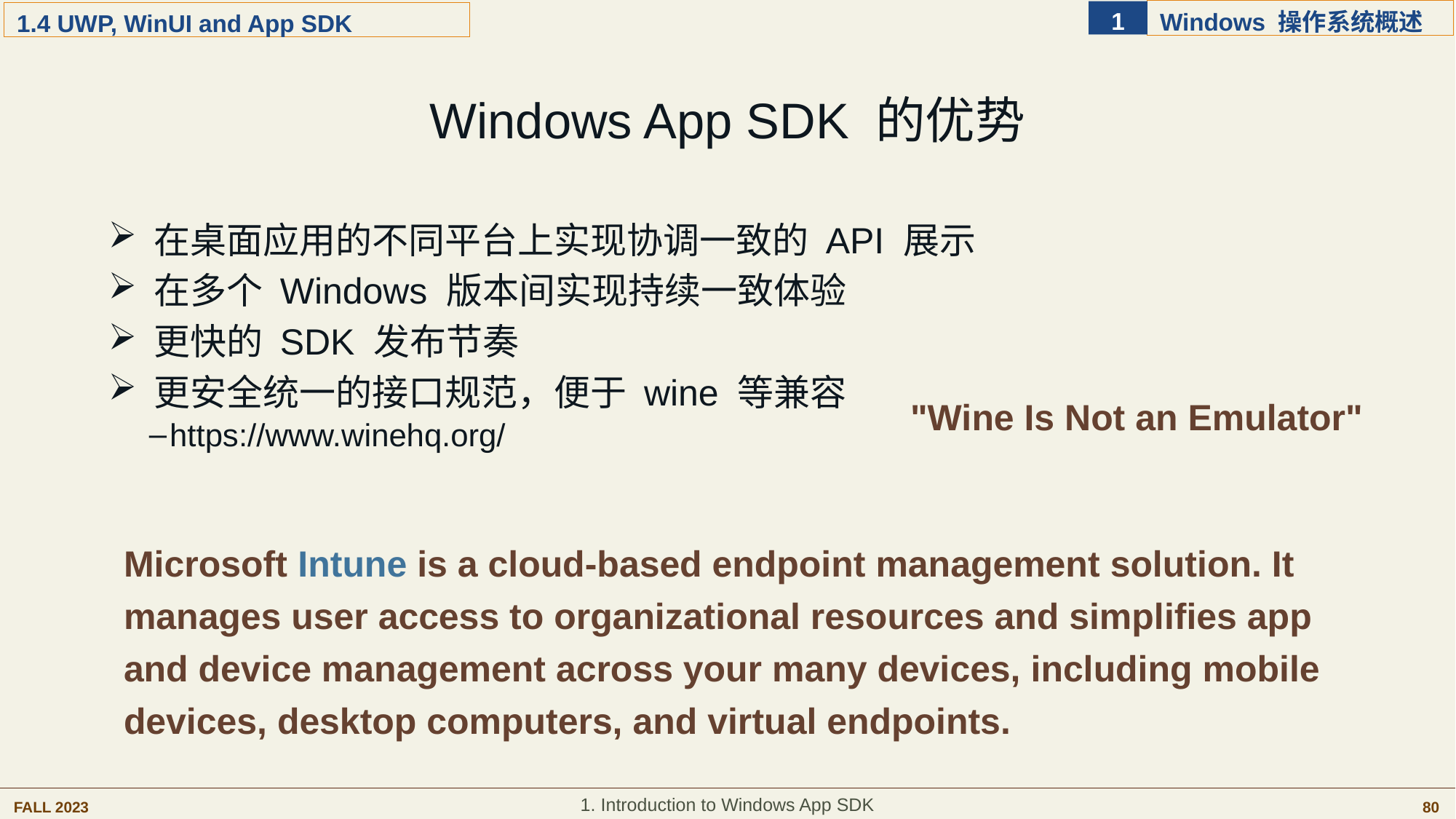

Windows App SDK 的优势
 在桌面应用的不同平台上实现协调一致的 API 展示
 在多个 Windows 版本间实现持续一致体验
 更快的 SDK 发布节奏
 更安全统一的接口规范，便于 wine 等兼容
https://www.winehq.org/
"Wine Is Not an Emulator"
Microsoft Intune is a cloud-based endpoint management solution. It manages user access to organizational resources and simplifies app and device management across your many devices, including mobile devices, desktop computers, and virtual endpoints.
1. Introduction to Windows App SDK